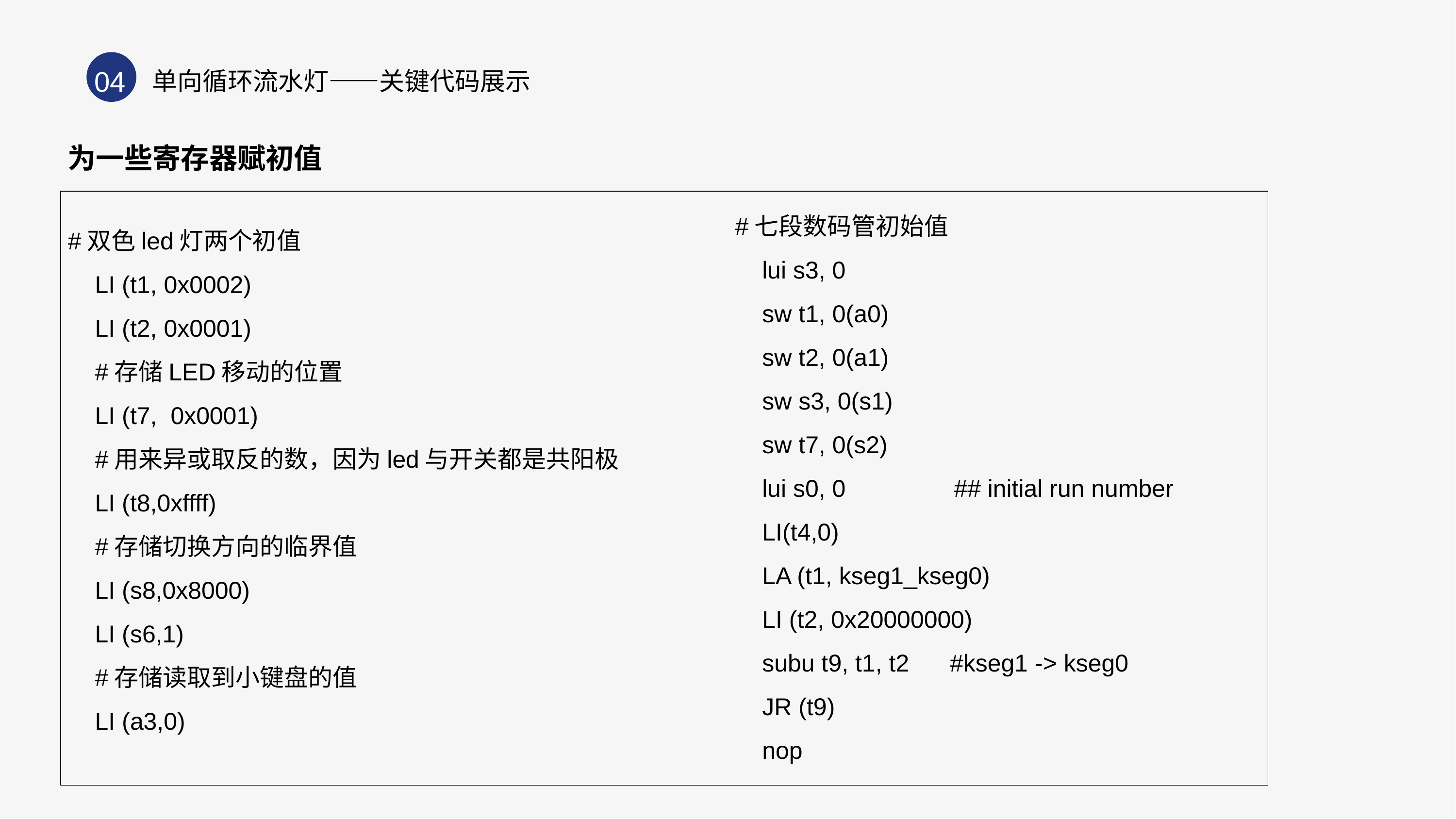

04
单向循环流水灯——关键代码展示
为一些寄存器赋初值

#双色led灯两个初值
    LI (t1, 0x0002)
    LI (t2, 0x0001)
    #存储LED移动的位置
    LI (t7,  0x0001)
    #用来异或取反的数，因为led与开关都是共阳极
    LI (t8,0xffff)
    #存储切换方向的临界值
    LI (s8,0x8000)
    LI (s6,1)
    #存储读取到小键盘的值
    LI (a3,0)

#七段数码管初始值
    lui s3, 0
    sw t1, 0(a0)
    sw t2, 0(a1)
    sw s3, 0(s1)
    sw t7, 0(s2)
    lui s0, 0                ## initial run number
    LI(t4,0)
    LA (t1, kseg1_kseg0)
    LI (t2, 0x20000000)
    subu t9, t1, t2      #kseg1 -> kseg0
    JR (t9)
    nop